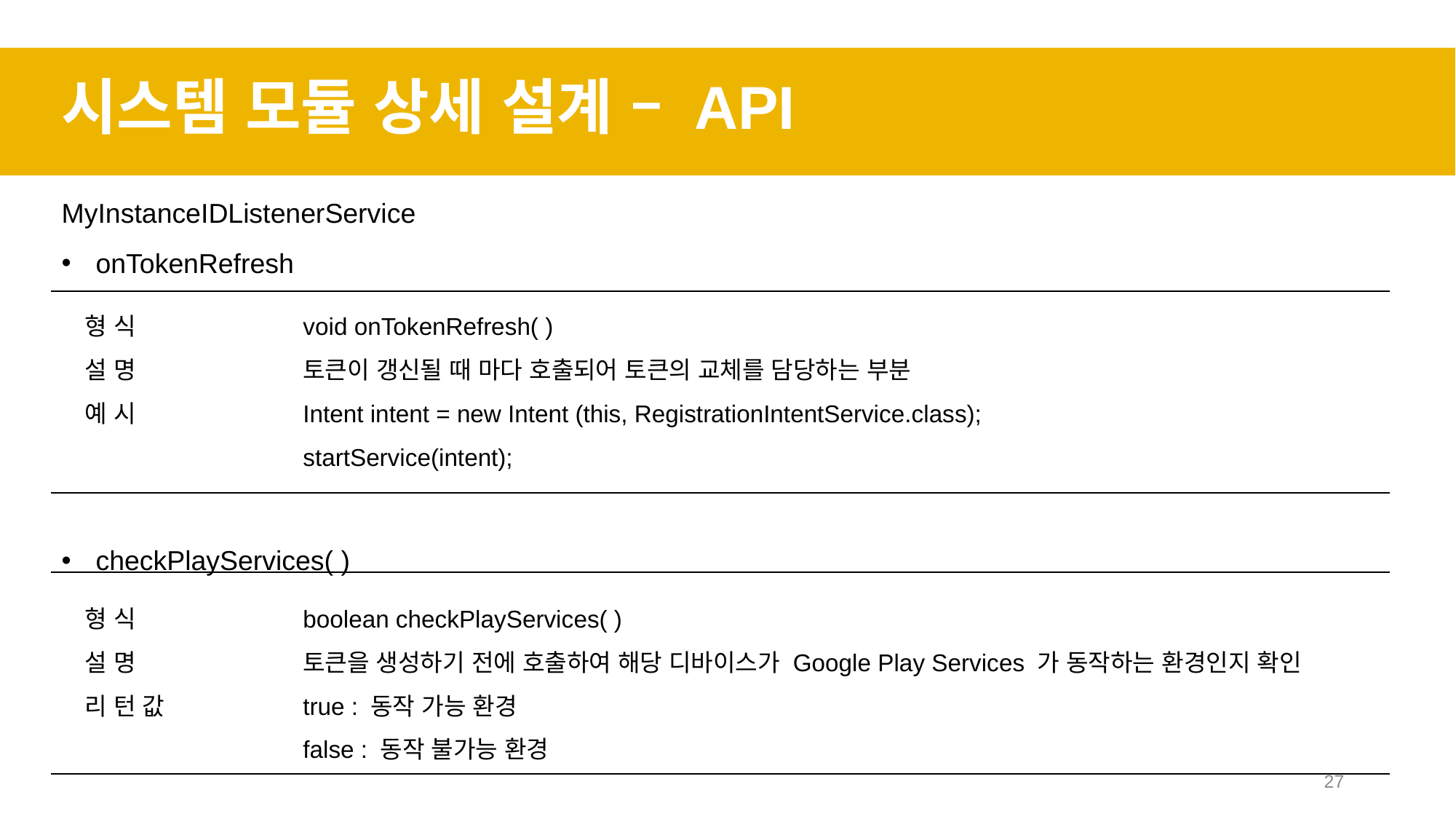

시스템 모듈 상세 설계 – API
MyInstanceIDListenerService
onTokenRefresh
형 식		void onTokenRefresh( )
설 명		토큰이 갱신될 때 마다 호출되어 토큰의 교체를 담당하는 부분
예 시		Intent intent = new Intent (this, RegistrationIntentService.class);
		startService(intent);
checkPlayServices( )
형 식		boolean checkPlayServices( )
설 명		토큰을 생성하기 전에 호출하여 해당 디바이스가 Google Play Services 가 동작하는 환경인지 확인
리 턴 값		true : 동작 가능 환경
		false : 동작 불가능 환경
27